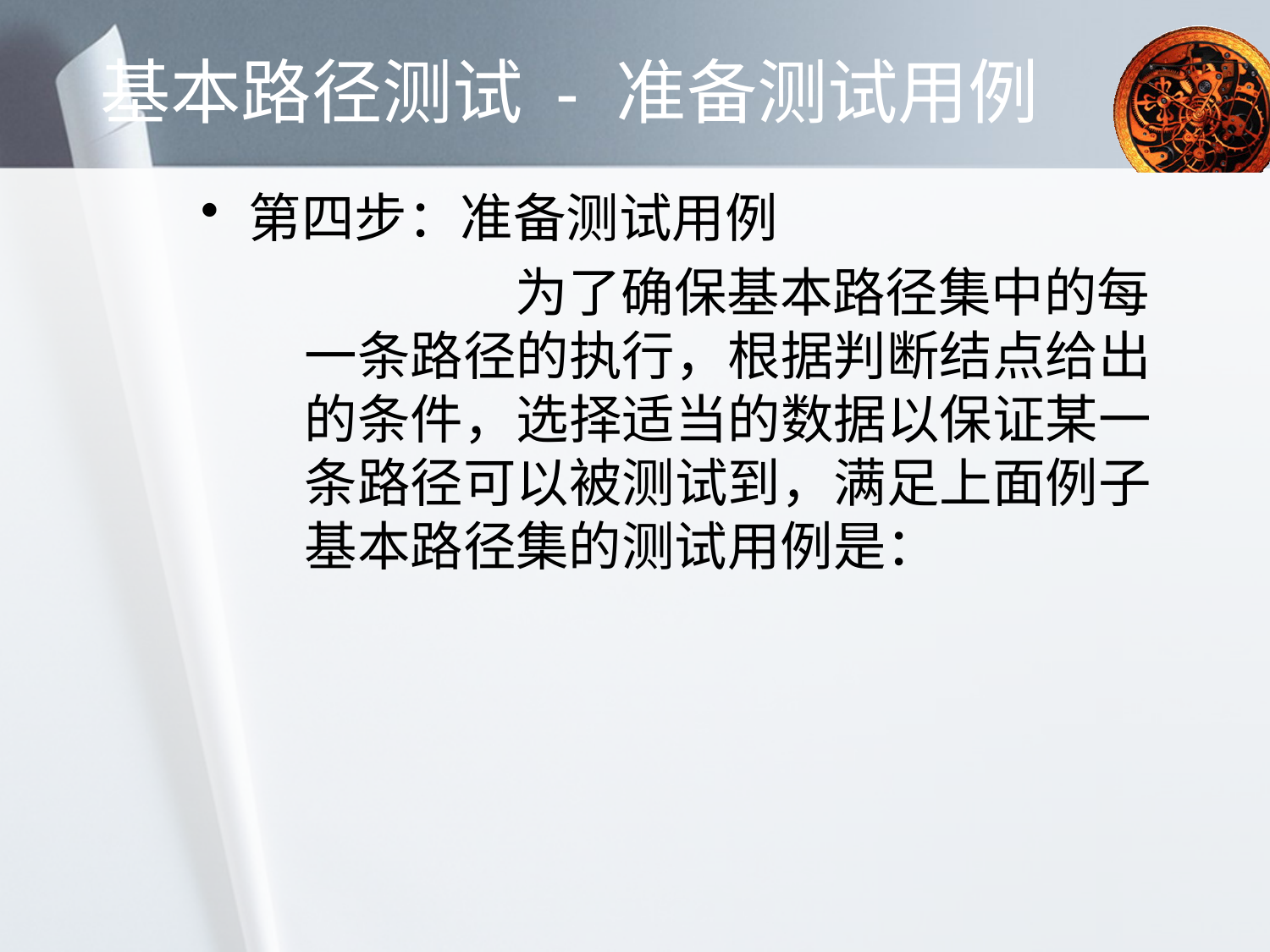

# 基本路径测试 - 准备测试用例
第四步：准备测试用例
		      为了确保基本路径集中的每一条路径的执行，根据判断结点给出的条件，选择适当的数据以保证某一条路径可以被测试到，满足上面例子基本路径集的测试用例是：